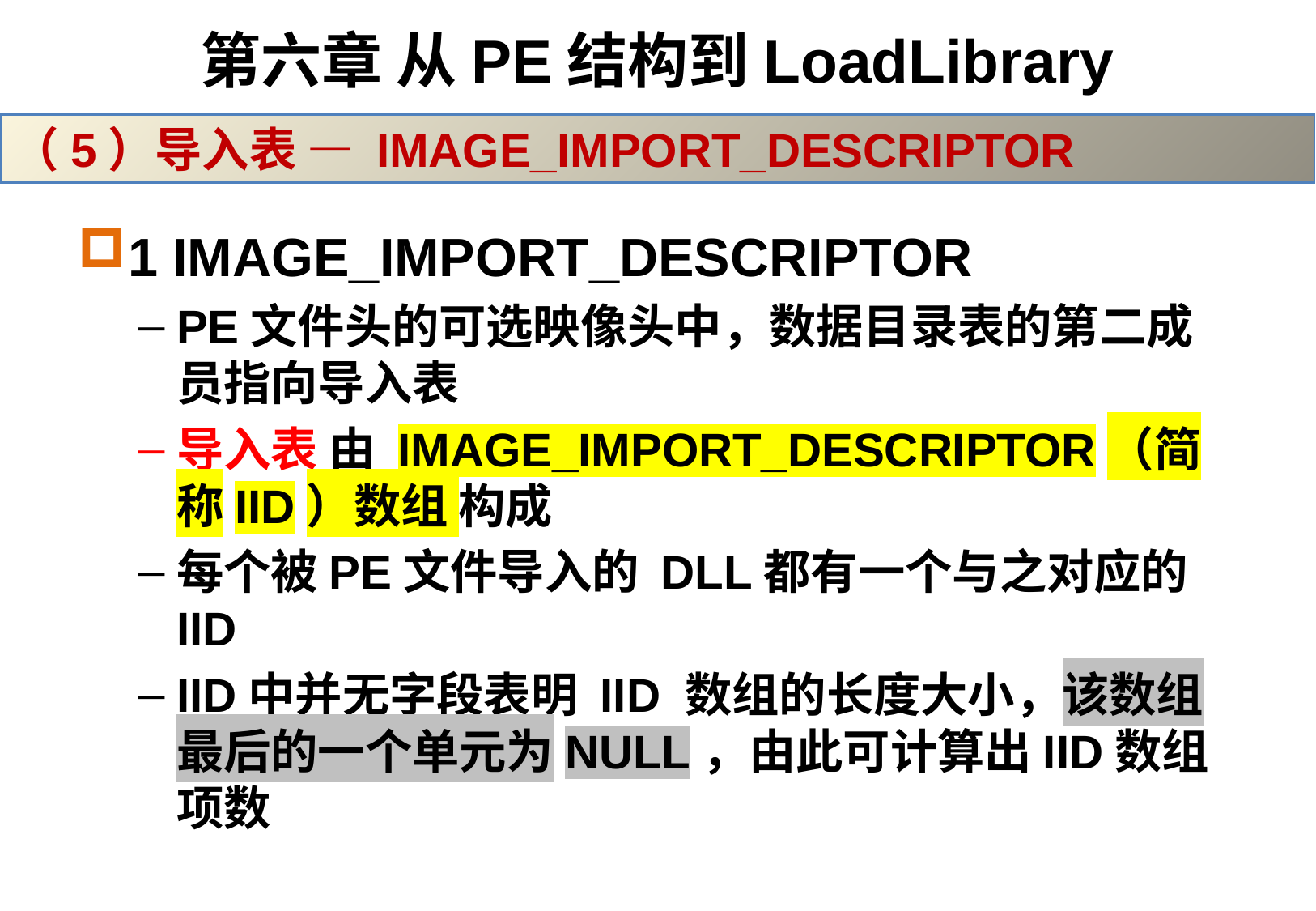

# 第六章 从PE结构到LoadLibrary
（5）导入表 — IMAGE_IMPORT_DESCRIPTOR
1 IMAGE_IMPORT_DESCRIPTOR
PE文件头的可选映像头中，数据目录表的第二成员指向导入表
导入表 由 IMAGE_IMPORT_DESCRIPTOR（简称IID）数组 构成
每个被PE文件导入的 DLL都有一个与之对应的 IID
IID中并无字段表明 IID 数组的长度大小，该数组最后的一个单元为NULL，由此可计算出IID数组项数